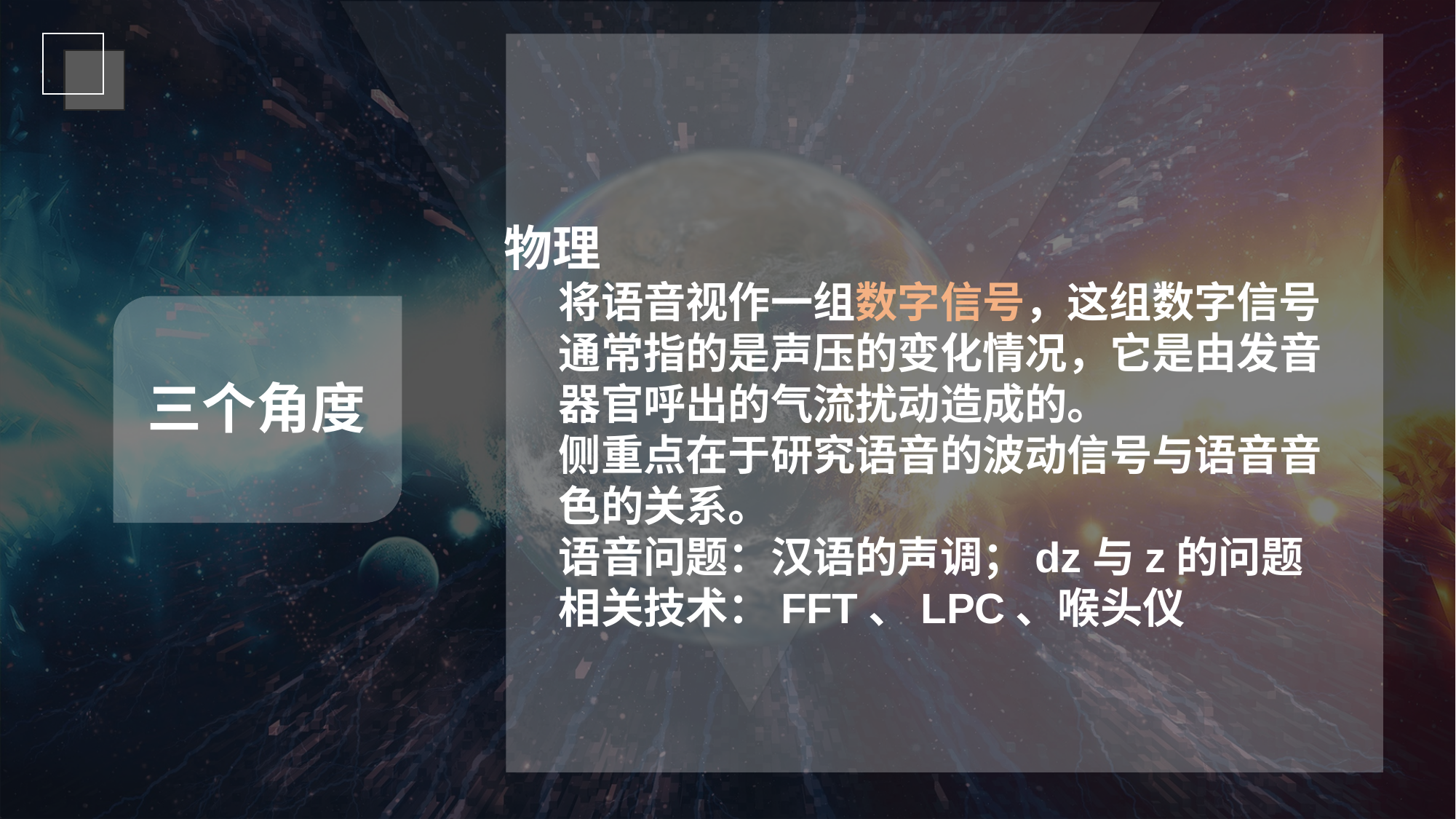

物理
将语音视作一组数字信号，这组数字信号通常指的是声压的变化情况，它是由发音器官呼出的气流扰动造成的。
侧重点在于研究语音的波动信号与语音音色的关系。
语音问题：汉语的声调；dz与z的问题
相关技术：FFT、LPC、喉头仪

三个角度